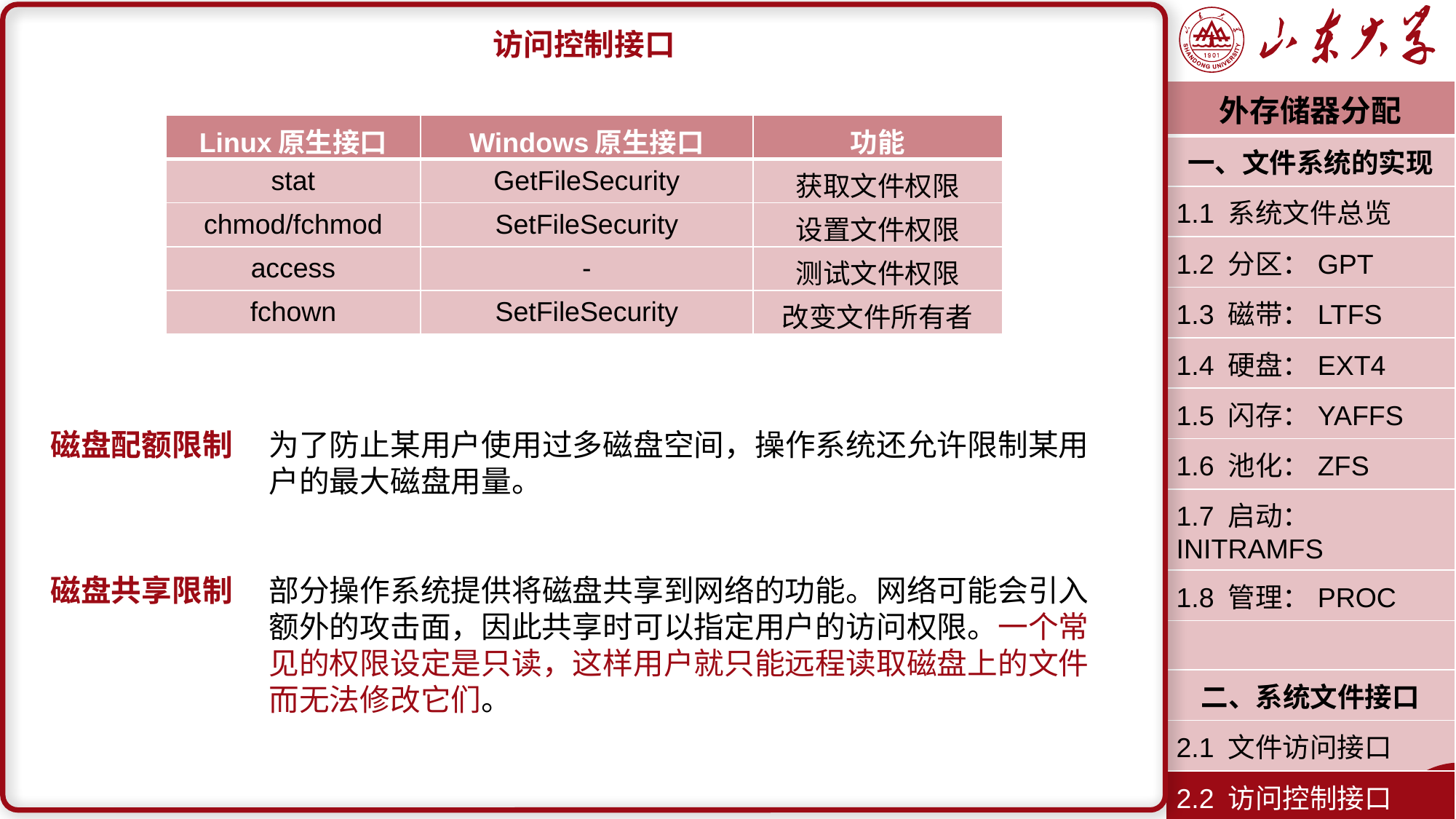

访问控制接口

磁盘配额限制	为了防止某用户使用过多磁盘空间，操作系统还允许限制某用		户的最大磁盘用量。

磁盘共享限制	部分操作系统提供将磁盘共享到网络的功能。网络可能会引入		额外的攻击面，因此共享时可以指定用户的访问权限。一个常		见的权限设定是只读，这样用户就只能远程读取磁盘上的文件		而无法修改它们。
| 外存储器分配 |
| --- |
| 一、文件系统的实现 |
| 1.1 系统文件总览 |
| 1.2 分区：GPT |
| 1.3 磁带：LTFS |
| 1.4 硬盘：EXT4 |
| 1.5 闪存：YAFFS |
| 1.6 池化：ZFS |
| 1.7 启动：INITRAMFS |
| 1.8 管理：PROC |
|  |
| 二、系统文件接口 |
| 2.1 文件访问接口 |
| 2.2 访问控制接口 |
| 潘润宇 2023.04 |
| Linux原生接口 | Windows原生接口 | 功能 |
| --- | --- | --- |
| stat | GetFileSecurity | 获取文件权限 |
| chmod/fchmod | SetFileSecurity | 设置文件权限 |
| access | - | 测试文件权限 |
| fchown | SetFileSecurity | 改变文件所有者 |